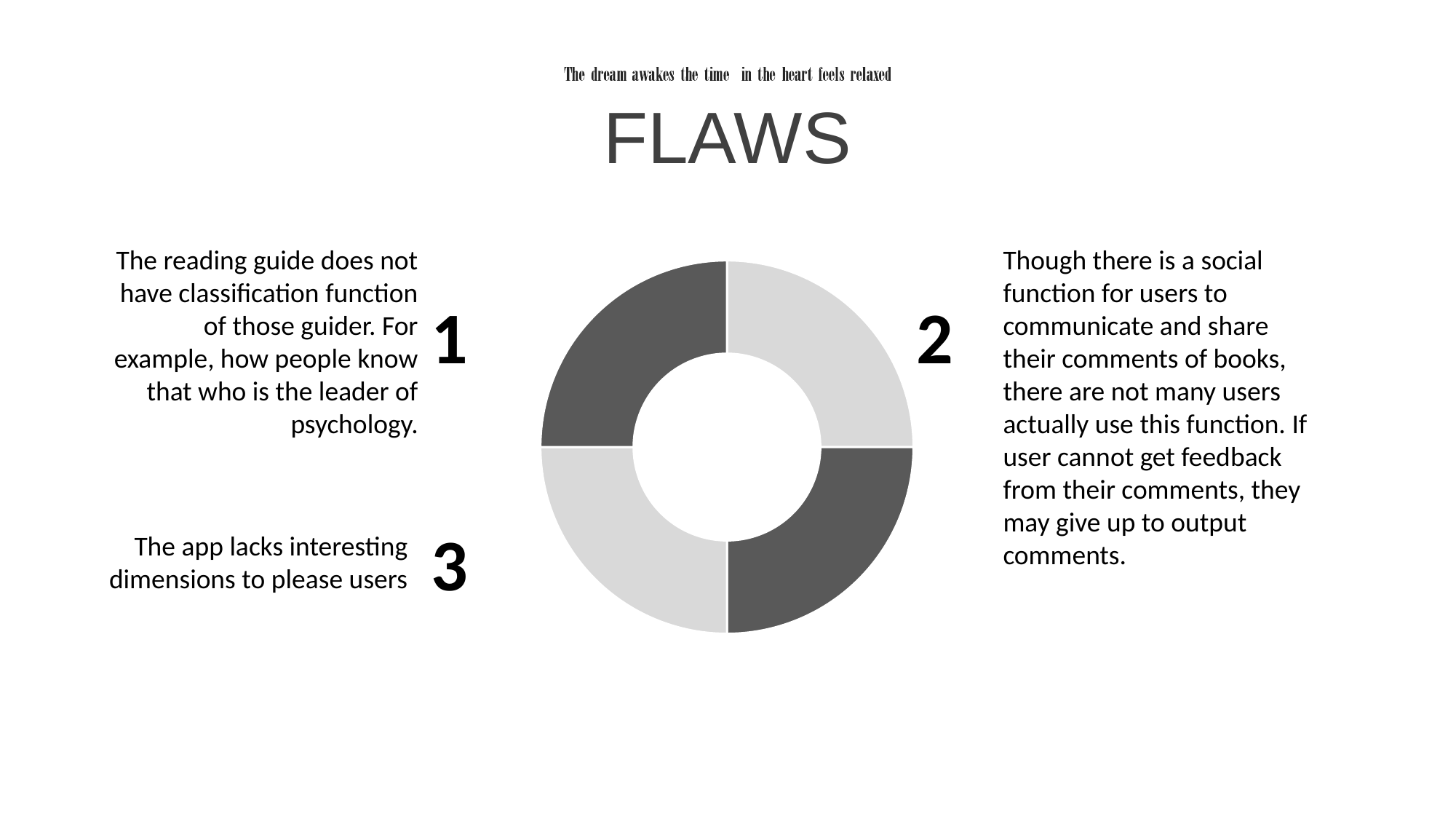

FLAWS
The reading guide does not have classification function of those guider. For example, how people know that who is the leader of psychology.
Though there is a social function for users to communicate and share their comments of books, there are not many users actually use this function. If user cannot get feedback from their comments, they may give up to output comments.

### Chart

| Category | 销售额 |
|---|---|
| 第一季度 | 25.0 |
| 第二季度 | 25.0 |
| 第三季度 | 25.0 |
| 第四季度 | 25.0 |
1
2
3
The app lacks interesting dimensions to please users